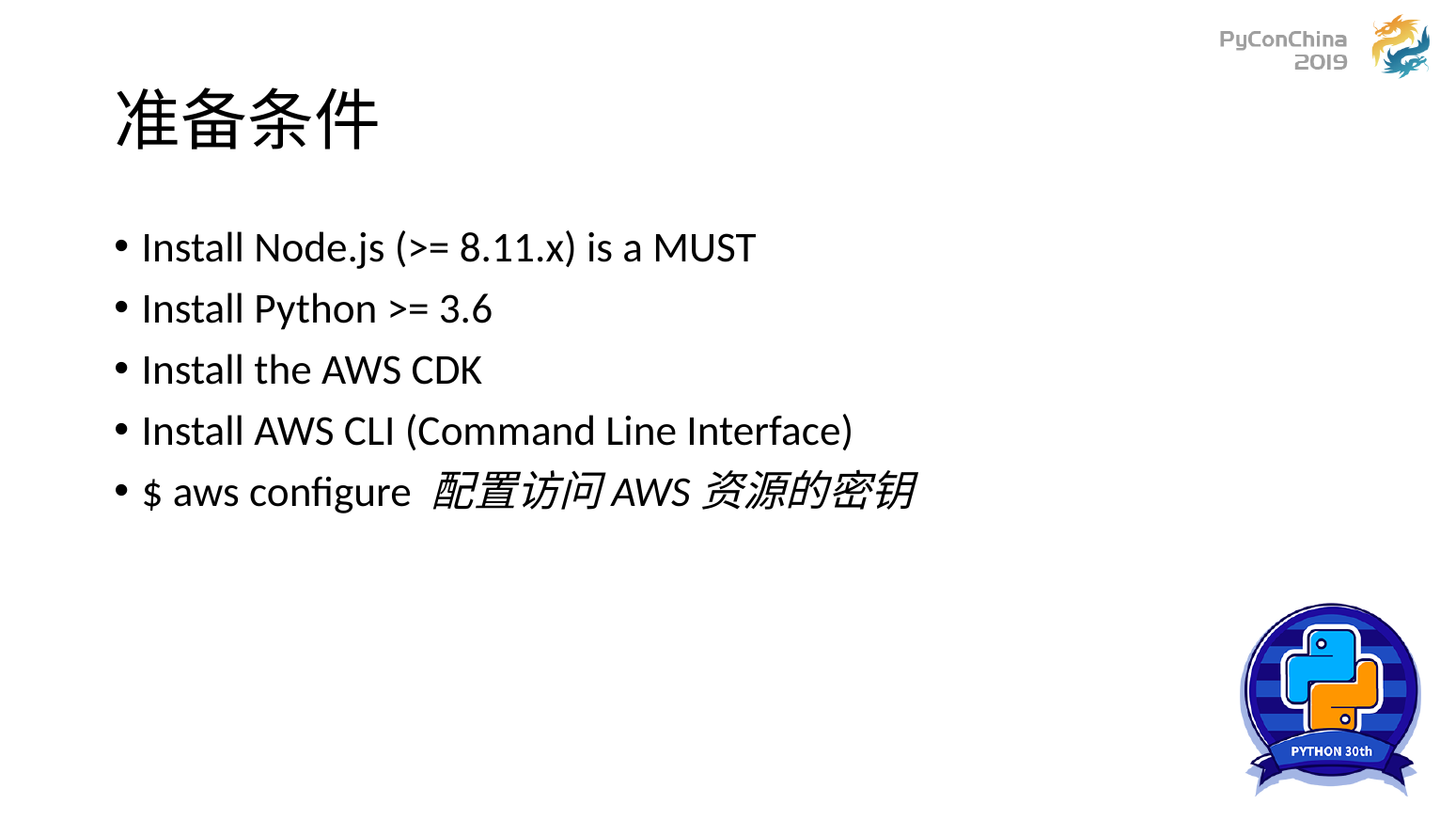

# 准备条件
Install Node.js (>= 8.11.x) is a MUST
Install Python >= 3.6
Install the AWS CDK
Install AWS CLI (Command Line Interface)
$ aws configure 配置访问AWS资源的密钥